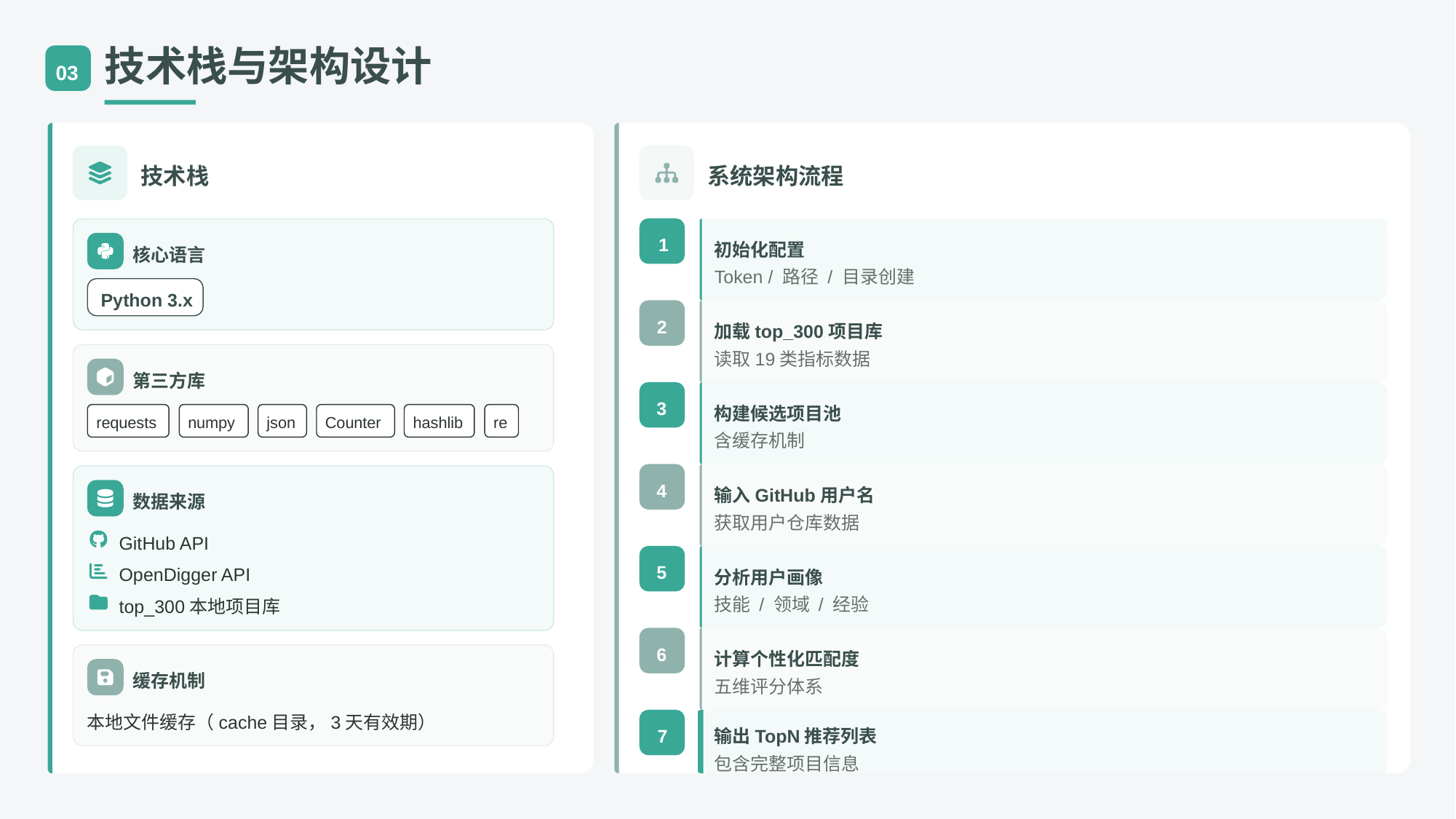

技术栈与架构设计
03

技术栈
系统架构流程

1
初始化配置

核心语言

Token / 路径 / 目录创建
Python 3.x

2
加载top_300项目库
读取19类指标数据

第三方库

3
构建候选项目池
requests
numpy
json
Counter
hashlib
re

含缓存机制

4
输入GitHub用户名

数据来源

获取用户仓库数据
GitHub API

5
OpenDigger API
分析用户画像

技能 / 领域 / 经验
top_300本地项目库

6
计算个性化匹配度

缓存机制

五维评分体系
本地文件缓存（cache目录，3天有效期）

7
输出TopN推荐列表
包含完整项目信息